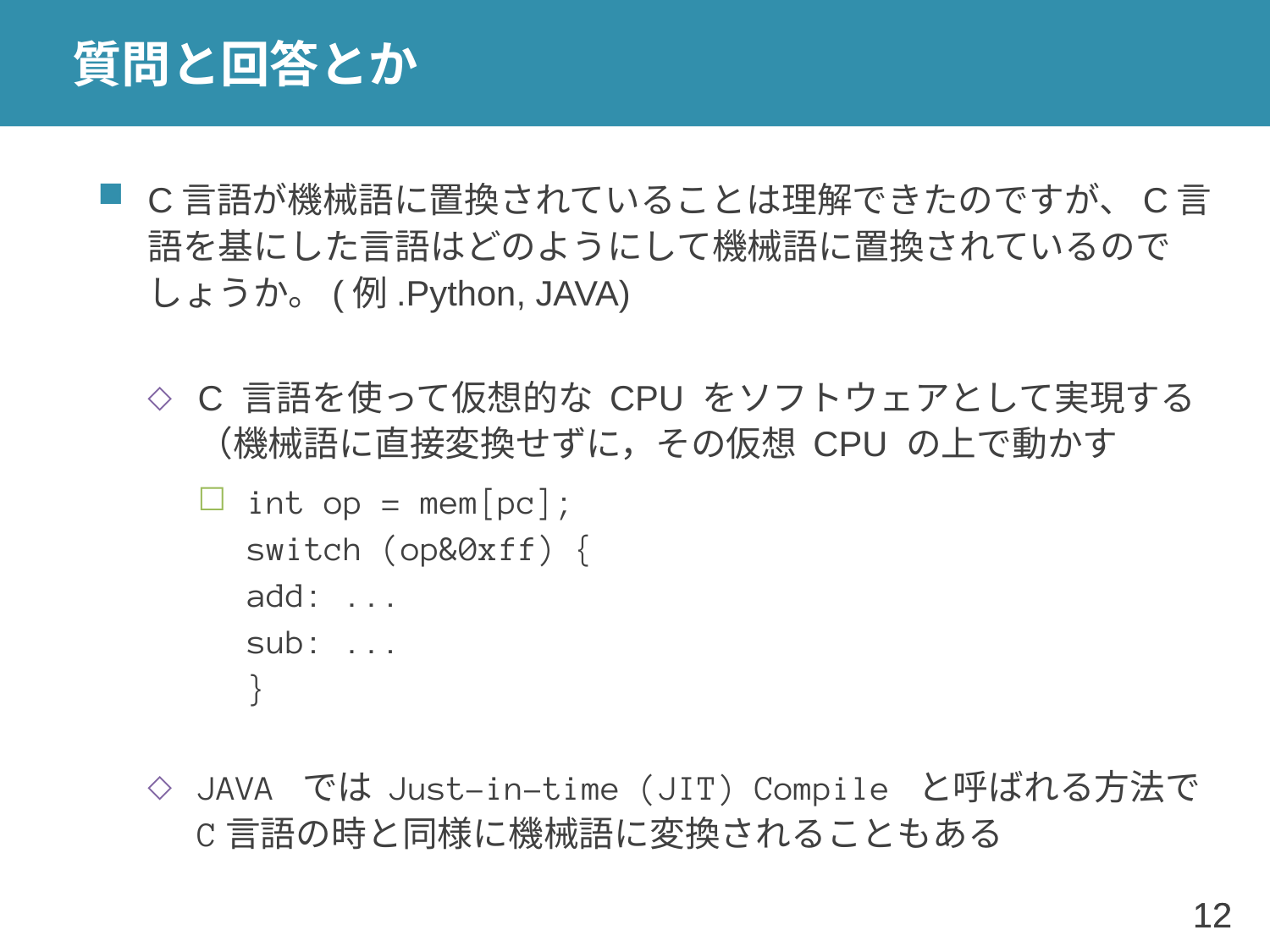

# 質問と回答とか
C言語が機械語に置換されていることは理解できたのですが、C言語を基にした言語はどのようにして機械語に置換されているのでしょうか。(例.Python, JAVA)
C 言語を使って仮想的な CPU をソフトウェアとして実現する
（機械語に直接変換せずに，その仮想 CPU の上で動かす
int op = mem[pc];
switch (op&0xff) {
add: ...
sub: ...
}
JAVA では Just-in-time (JIT) Compile と呼ばれる方法でC言語の時と同様に機械語に変換されることもある